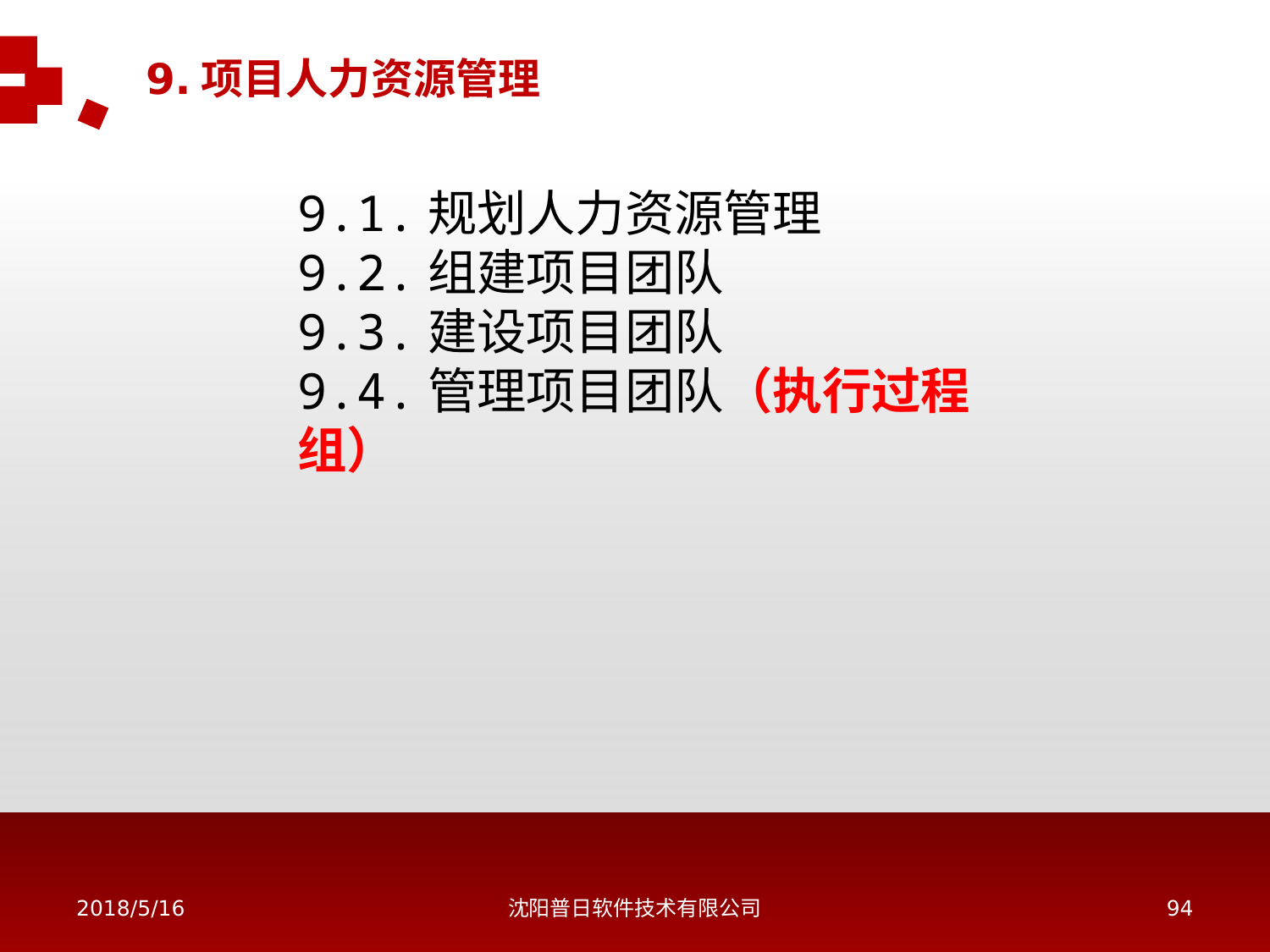

9.项目人力资源管理
9.1.规划人力资源管理
9.2.组建项目团队
9.3.建设项目团队
9.4.管理项目团队（执行过程组）
2018/5/16
沈阳普日软件技术有限公司
94